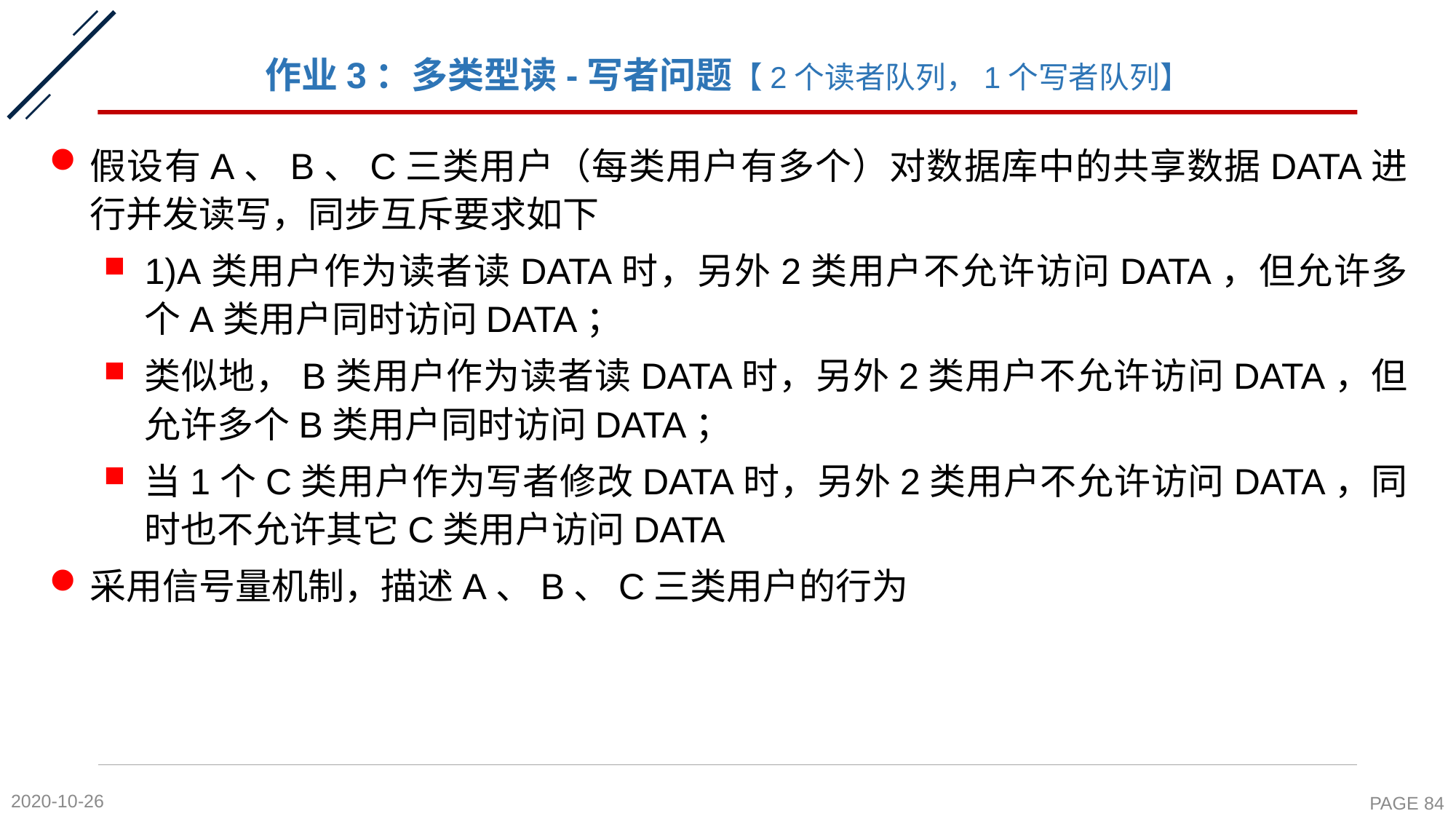

# 作业3：多类型读-写者问题【2个读者队列，1个写者队列】
假设有A、B、C三类用户（每类用户有多个）对数据库中的共享数据DATA进行并发读写，同步互斥要求如下
1)A类用户作为读者读DATA时，另外2类用户不允许访问DATA，但允许多个A类用户同时访问DATA；
类似地，B类用户作为读者读DATA时，另外2类用户不允许访问DATA，但允许多个B类用户同时访问DATA；
当1个C类用户作为写者修改DATA时，另外2类用户不允许访问DATA，同时也不允许其它C类用户访问DATA
采用信号量机制，描述A、B、C三类用户的行为
2020-10-26
PAGE 84